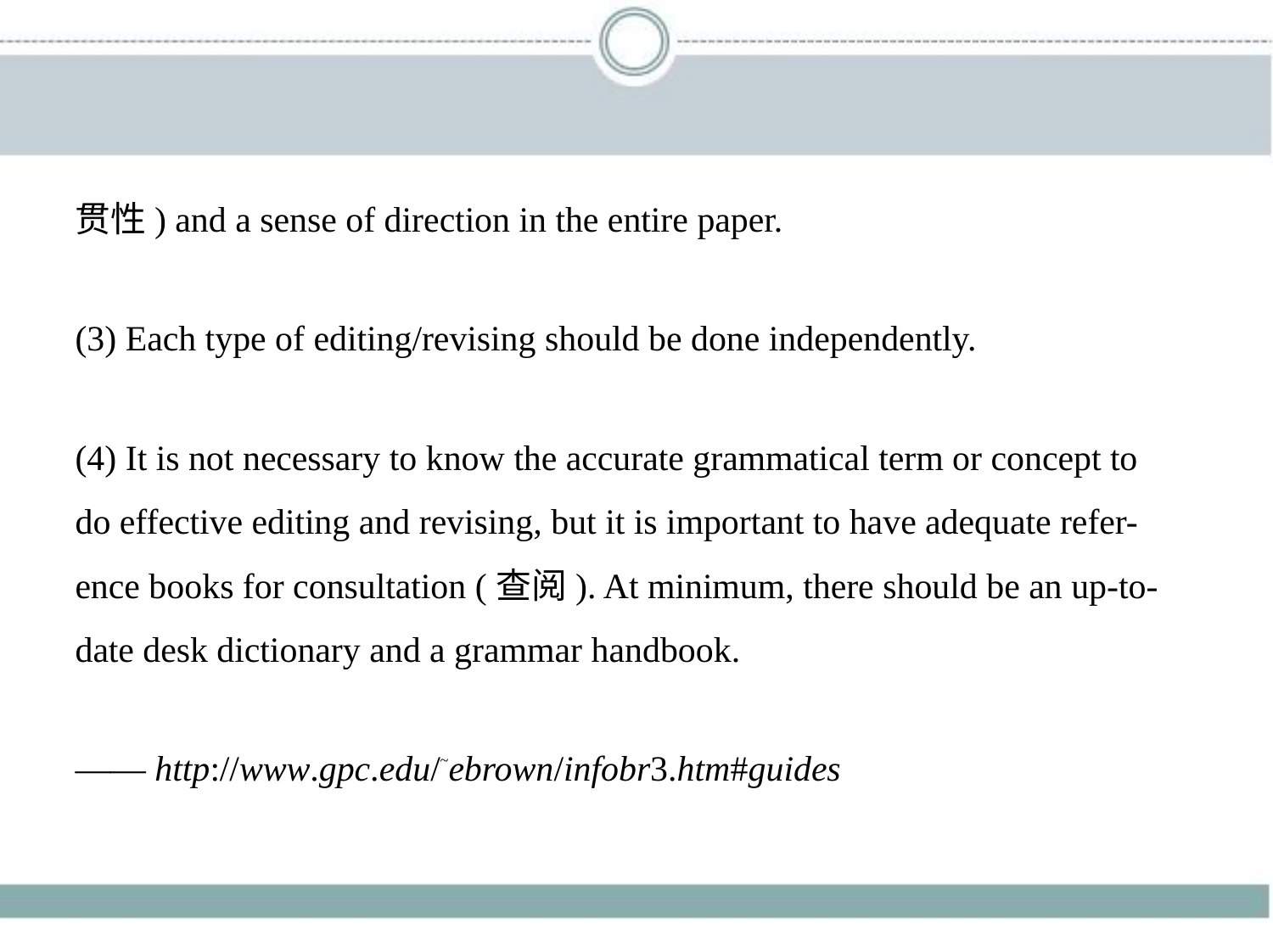

贯性) and a sense of direction in the entire paper.
(3) Each type of editing/revising should be done independently.
(4) It is not necessary to know the accurate grammatical term or concept to
do effective editing and revising, but it is important to have adequate refer-
ence books for consultation (查阅). At minimum, there should be an up-to-
date desk dictionary and a grammar handbook.
—— http://www.gpc.edu/~ebrown/infobr3.htm#guides